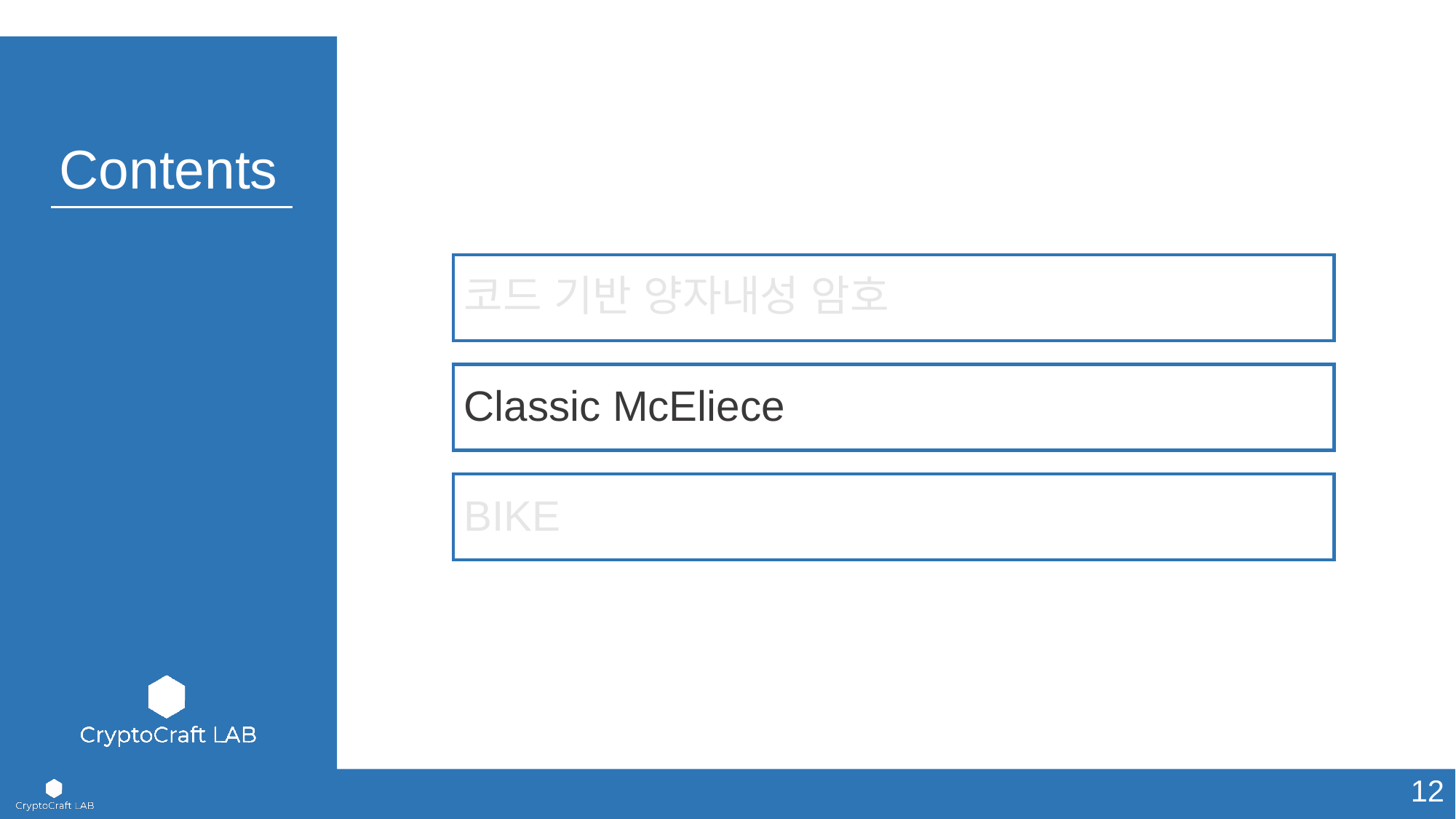

코드 기반 양자내성 암호
Classic McEliece
BIKE